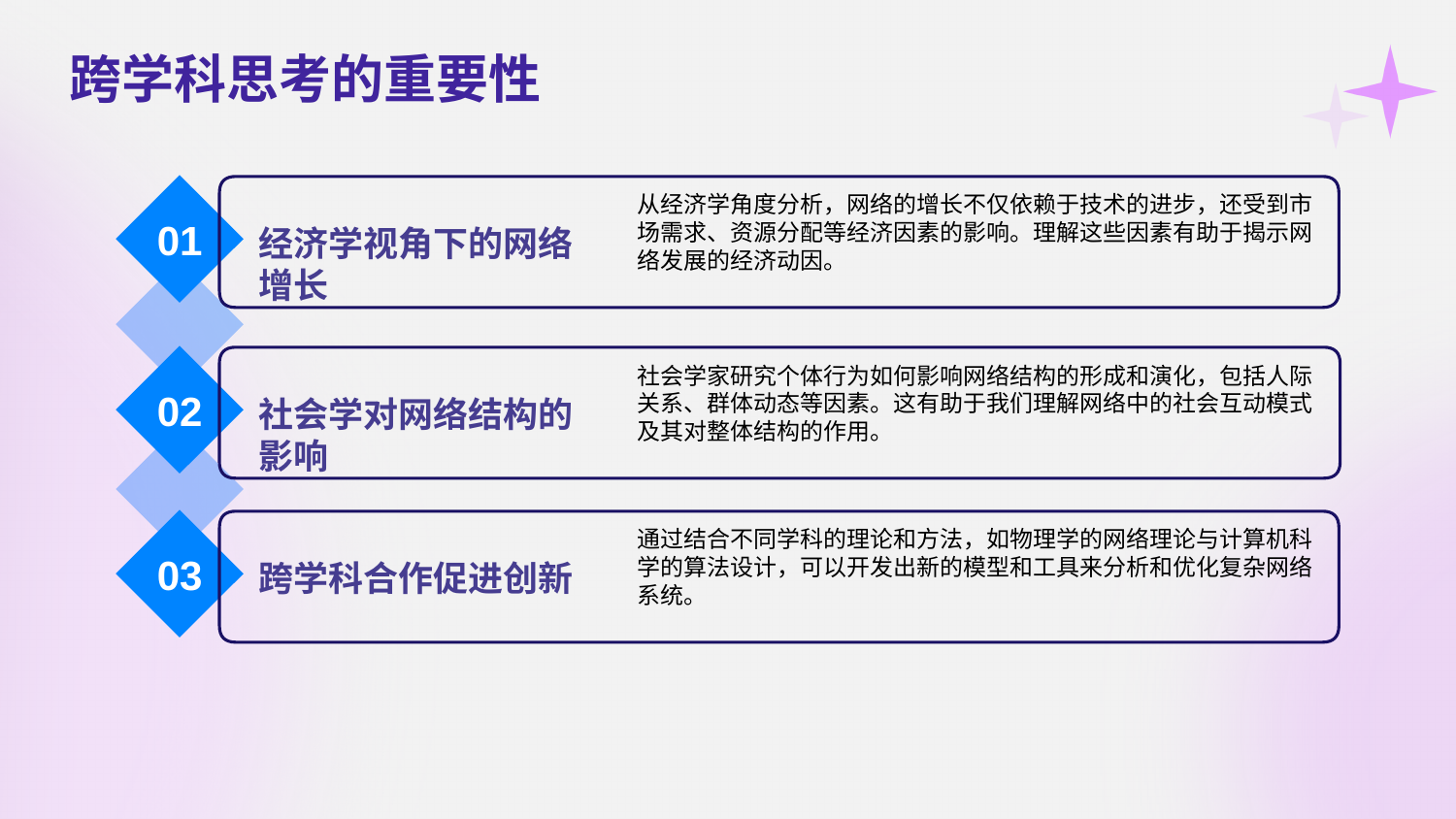

跨学科思考的重要性
从经济学角度分析，网络的增长不仅依赖于技术的进步，还受到市场需求、资源分配等经济因素的影响。理解这些因素有助于揭示网络发展的经济动因。

01

经济学视角下的网络增长

社会学家研究个体行为如何影响网络结构的形成和演化，包括人际关系、群体动态等因素。这有助于我们理解网络中的社会互动模式及其对整体结构的作用。

02

社会学对网络结构的影响

通过结合不同学科的理论和方法，如物理学的网络理论与计算机科学的算法设计，可以开发出新的模型和工具来分析和优化复杂网络系统。

03

跨学科合作促进创新